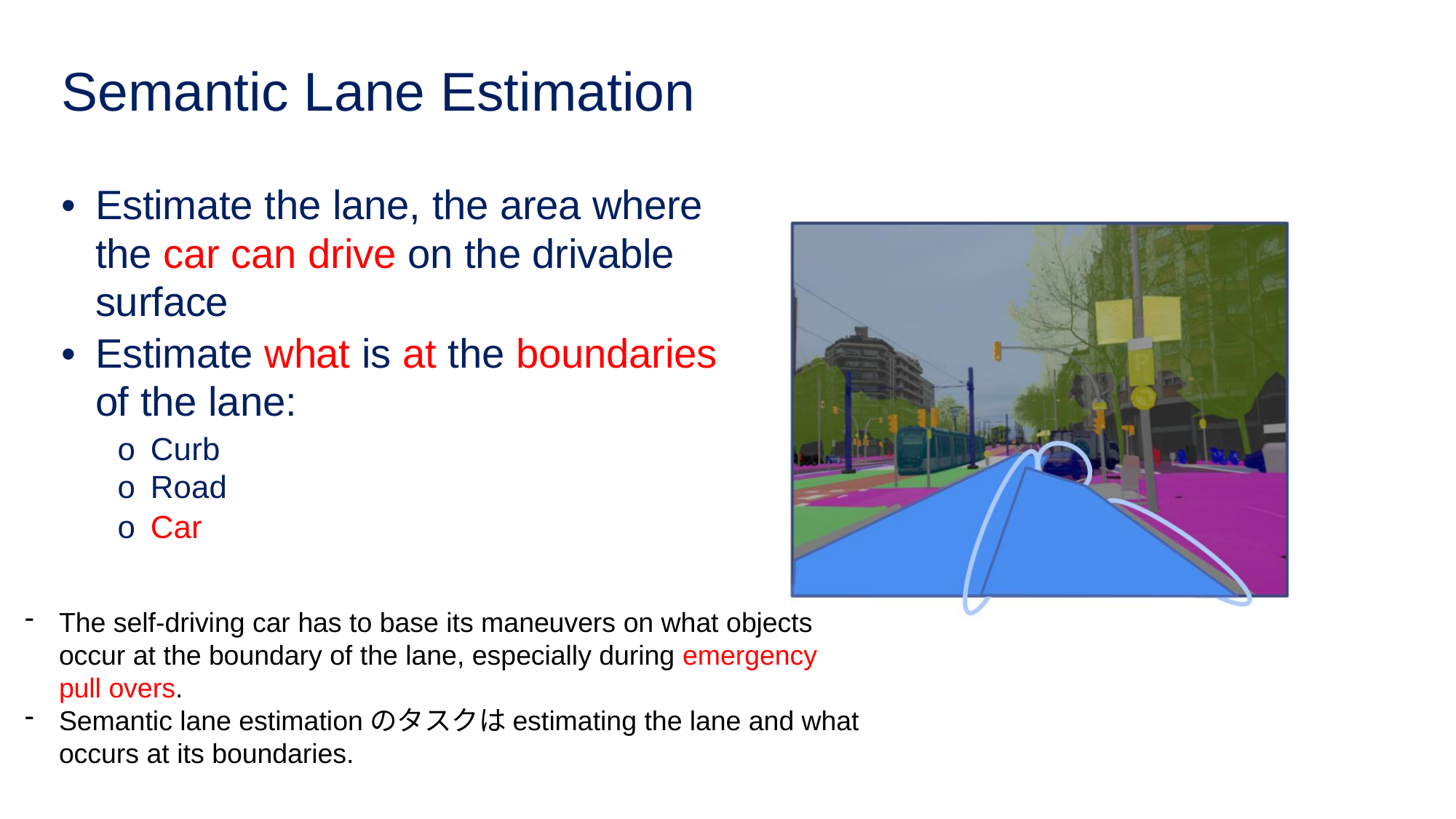

Semantic Lane Estimation
• Estimate the lane, the area where
the car can drive on the drivable
surface
• Estimate what is at the boundaries
of the lane:
o Curb
o Road
o Car
The self-driving car has to base its maneuvers on what objects occur at the boundary of the lane, especially during emergency pull overs.
Semantic lane estimationのタスクはestimating the lane and what occurs at its boundaries.